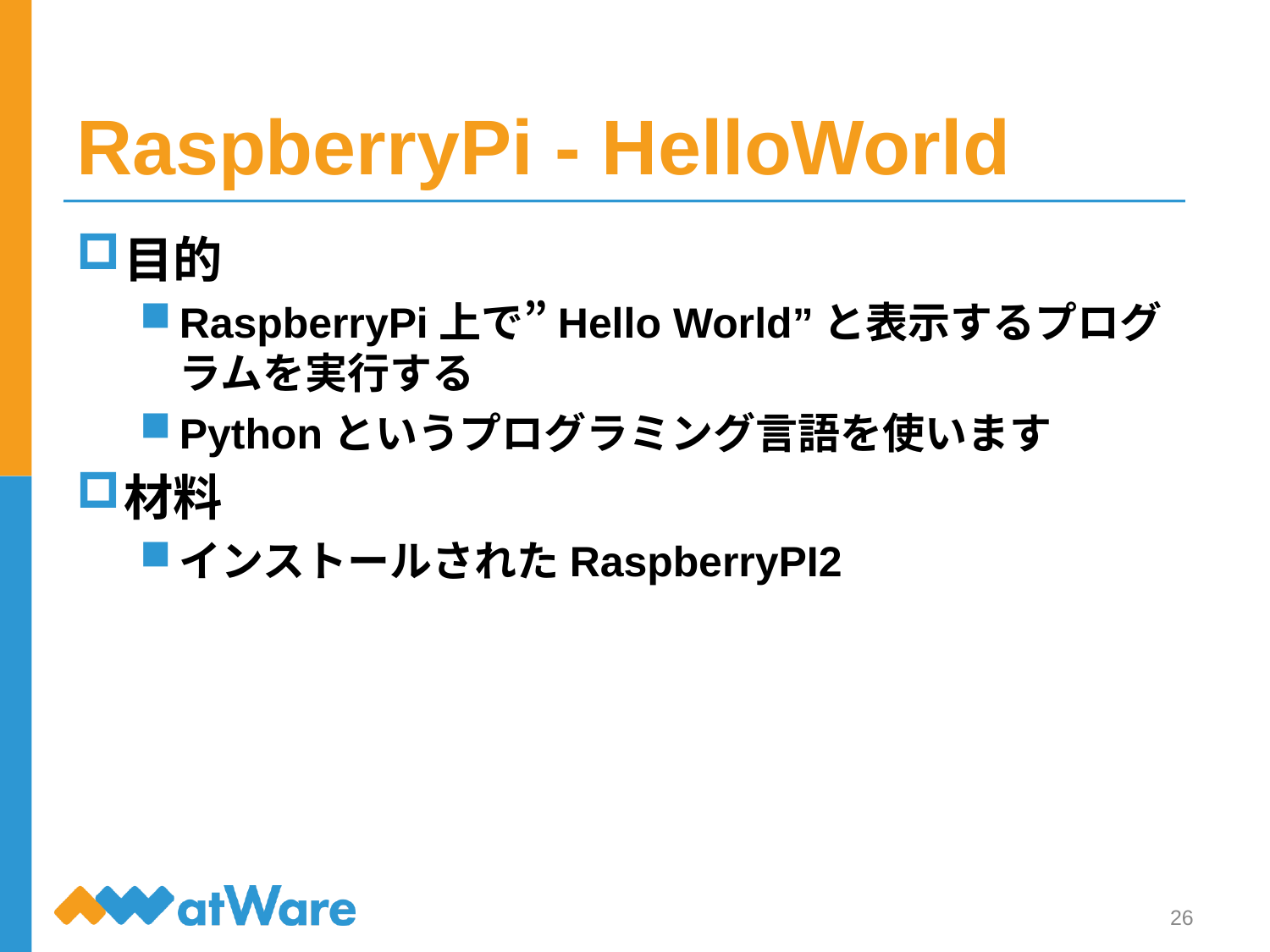

# RaspberryPi - HelloWorld
目的
RaspberryPi上で”Hello World”と表示するプログラムを実行する
Pythonというプログラミング言語を使います
材料
インストールされたRaspberryPI2
26